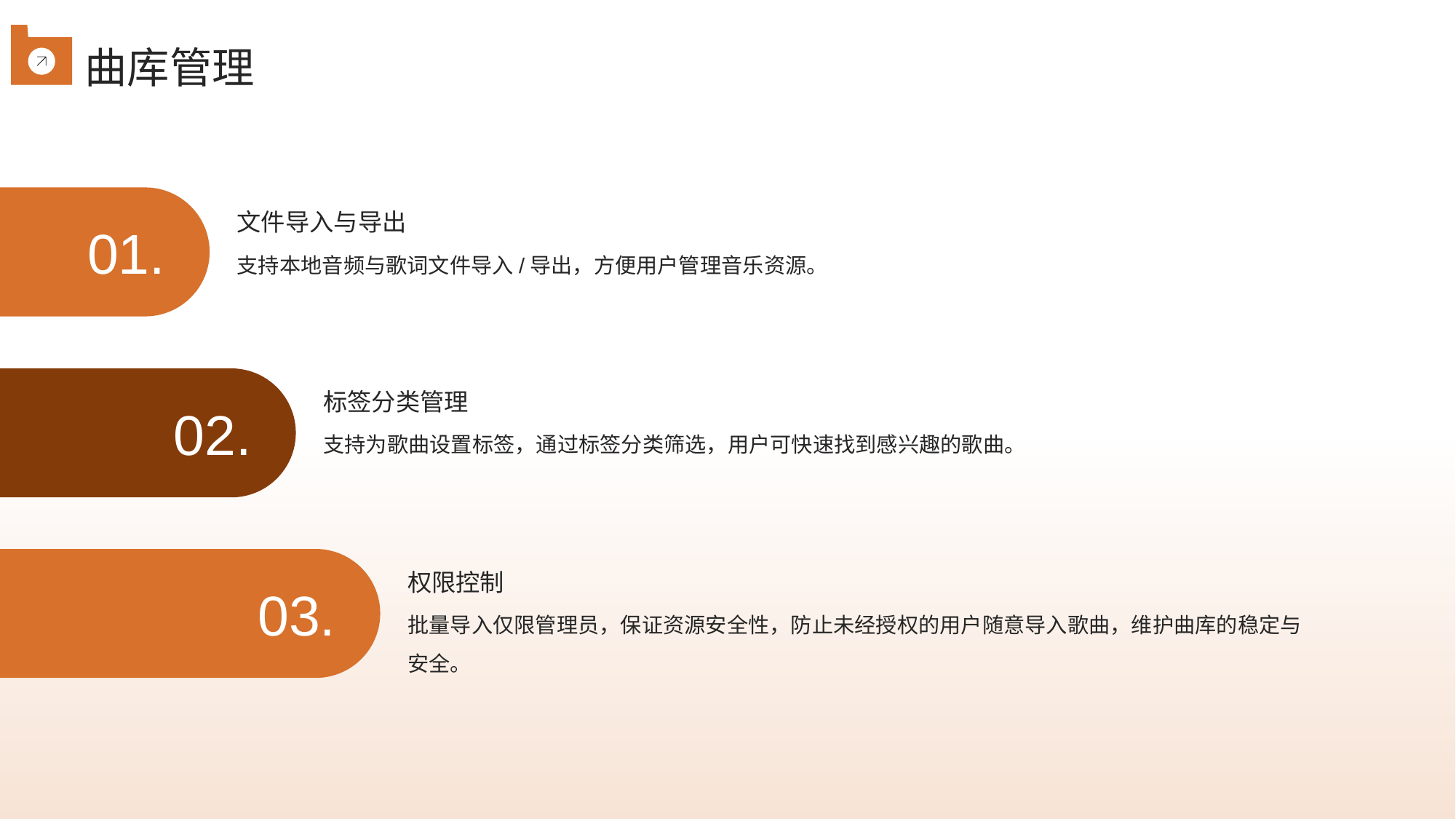

曲库管理

文件导入与导出
01.
支持本地音频与歌词文件导入/导出，方便用户管理音乐资源。

标签分类管理
02.
支持为歌曲设置标签，通过标签分类筛选，用户可快速找到感兴趣的歌曲。

权限控制
03.
批量导入仅限管理员，保证资源安全性，防止未经授权的用户随意导入歌曲，维护曲库的稳定与安全。